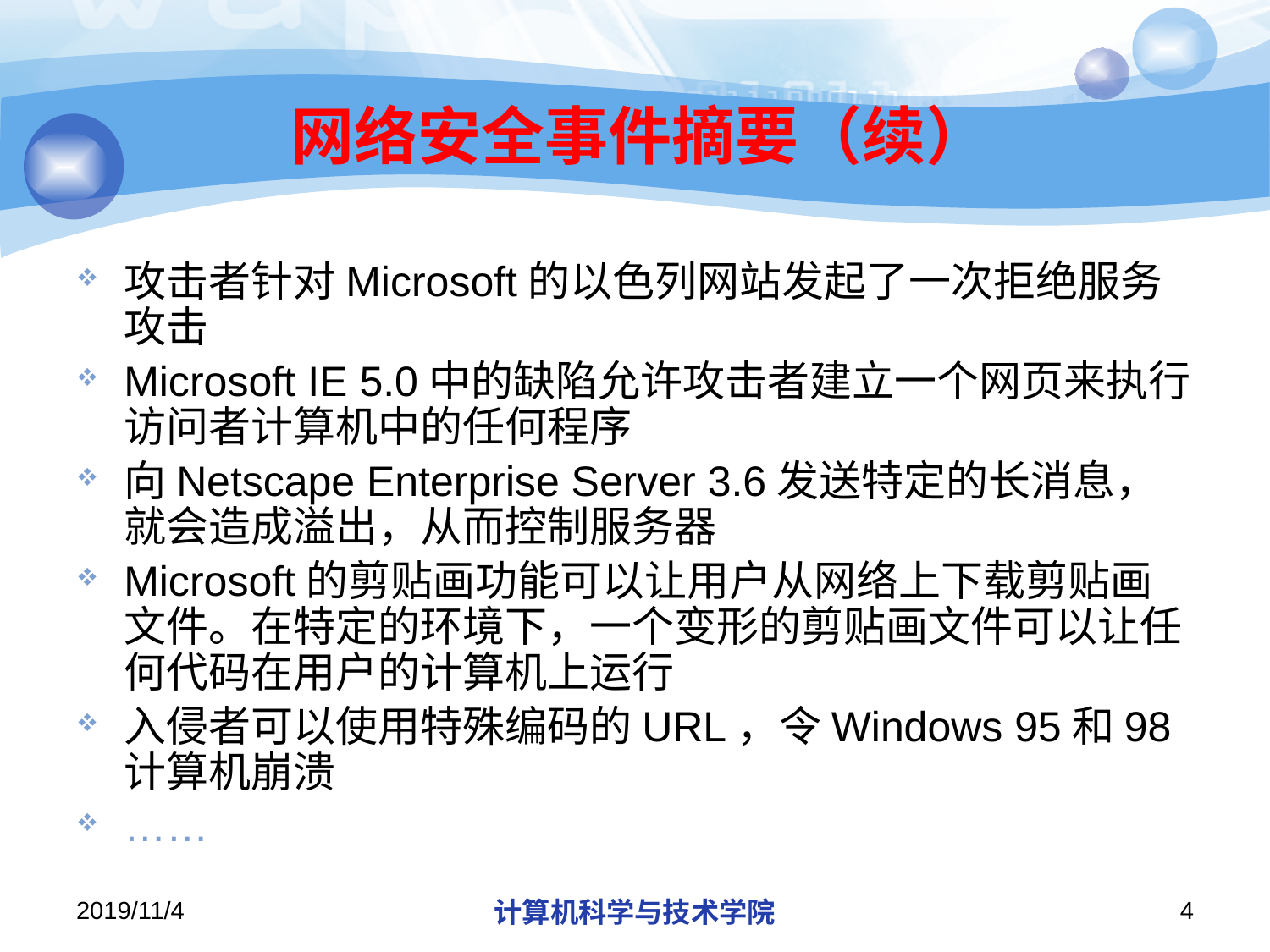

# 网络安全事件摘要（续）
攻击者针对Microsoft的以色列网站发起了一次拒绝服务攻击
Microsoft IE 5.0中的缺陷允许攻击者建立一个网页来执行访问者计算机中的任何程序
向Netscape Enterprise Server 3.6发送特定的长消息，就会造成溢出，从而控制服务器
Microsoft的剪贴画功能可以让用户从网络上下载剪贴画文件。在特定的环境下，一个变形的剪贴画文件可以让任何代码在用户的计算机上运行
入侵者可以使用特殊编码的URL，令Windows 95和98计算机崩溃
……

2019/11/4
计算机科学与技术学院
4